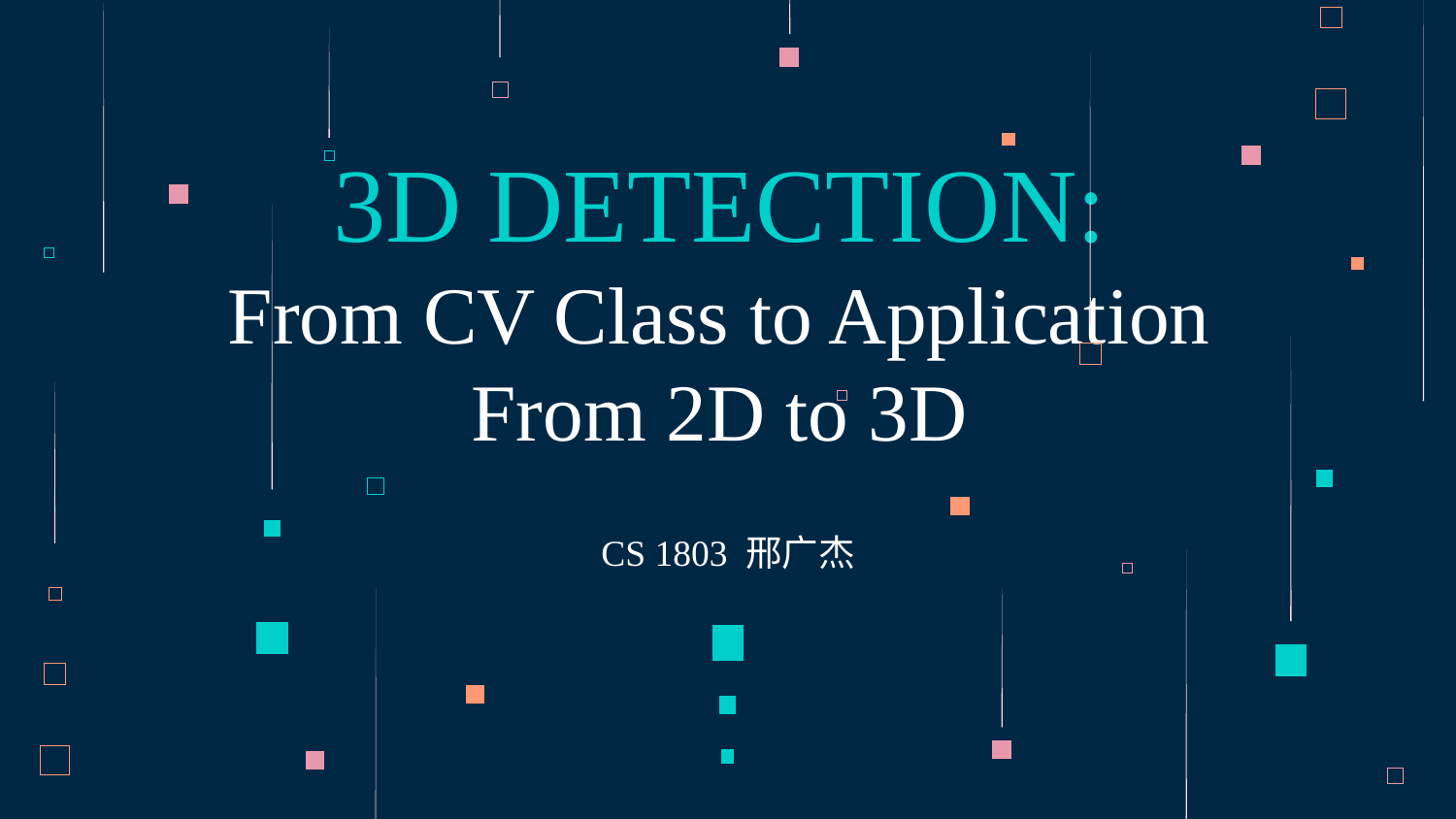

# 3D DETECTION: From CV Class to Application From 2D to 3D

CS 1803 邢广杰